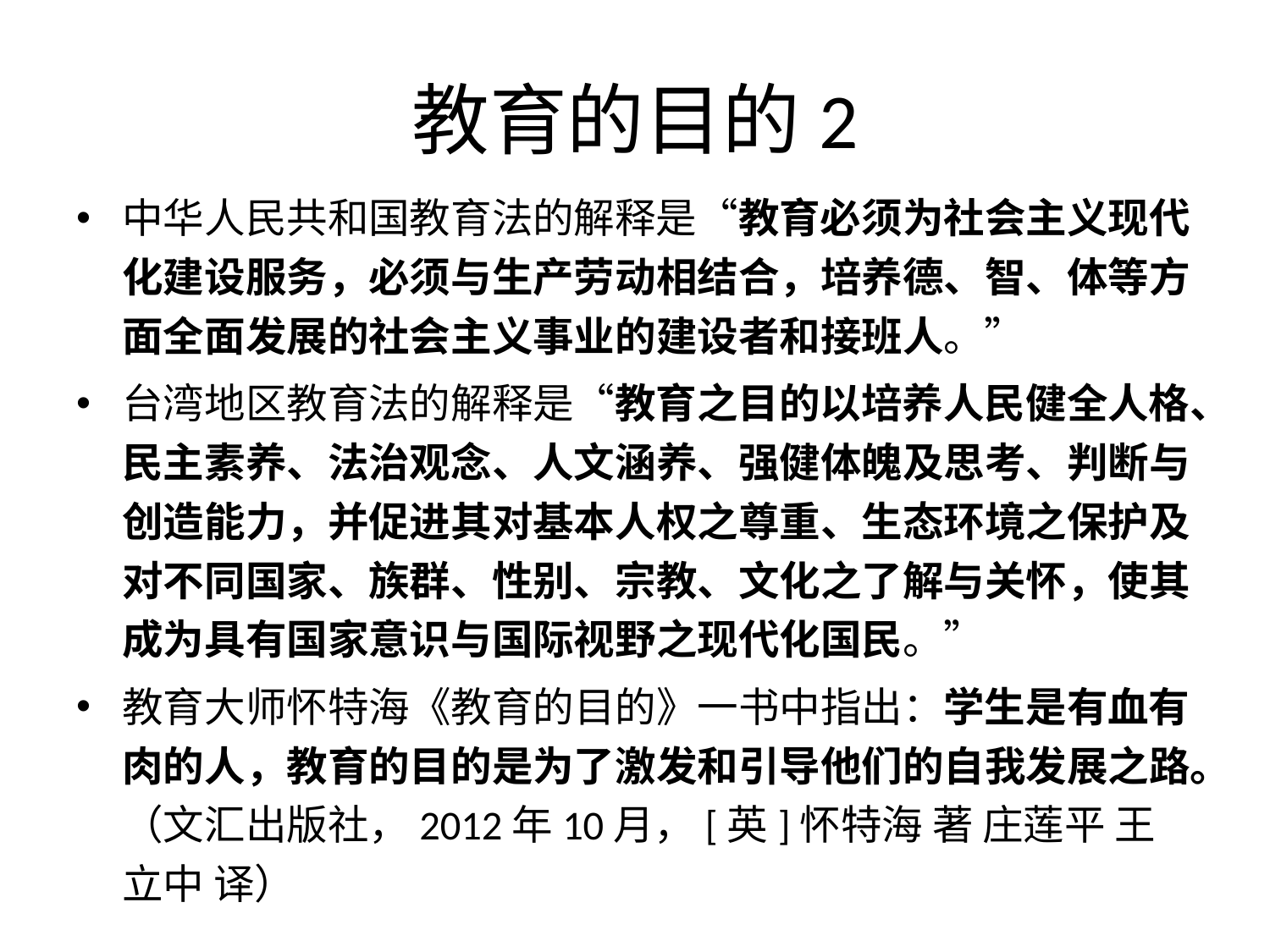

# 教育的目的2
中华人民共和国教育法的解释是“教育必须为社会主义现代化建设服务，必须与生产劳动相结合，培养德、智、体等方面全面发展的社会主义事业的建设者和接班人。”
台湾地区教育法的解释是“教育之目的以培养人民健全人格、民主素养、法治观念、人文涵养、强健体魄及思考、判断与创造能力，并促进其对基本人权之尊重、生态环境之保护及对不同国家、族群、性别、宗教、文化之了解与关怀，使其成为具有国家意识与国际视野之现代化国民。”
教育大师怀特海《教育的目的》一书中指出：学生是有血有肉的人，教育的目的是为了激发和引导他们的自我发展之路。（文汇出版社，2012年10月，[英]怀特海 著 庄莲平 王立中 译）